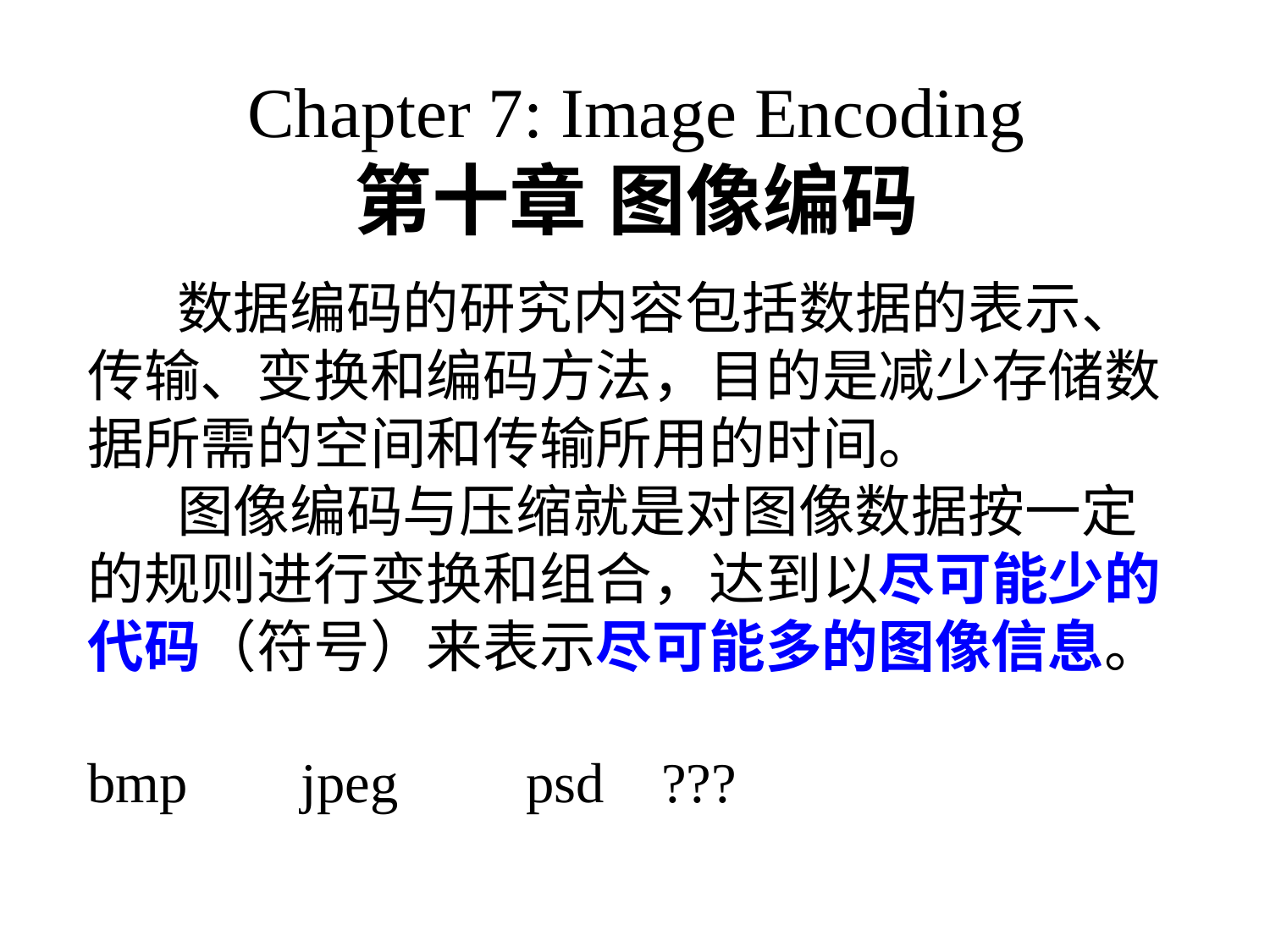

# Chapter 7: Image Encoding 第十章	图像编码
      数据编码的研究内容包括数据的表示、传输、变换和编码方法，目的是减少存储数据所需的空间和传输所用的时间。
      图像编码与压缩就是对图像数据按一定的规则进行变换和组合，达到以尽可能少的代码（符号）来表示尽可能多的图像信息。

bmp        jpeg         psd    ???